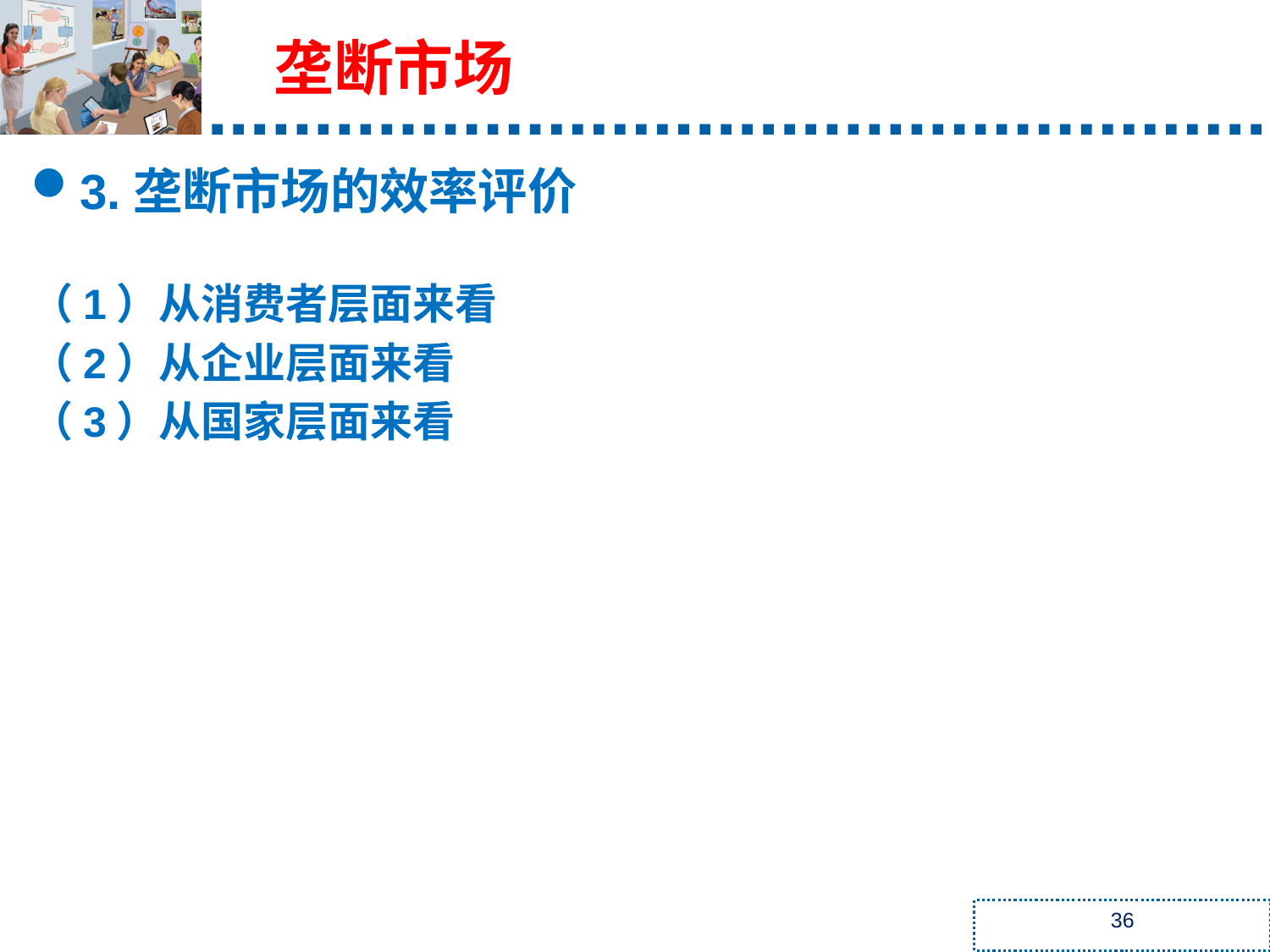

垄断市场
3.垄断市场的效率评价

（1）从消费者层面来看
（2）从企业层面来看
（3）从国家层面来看

36